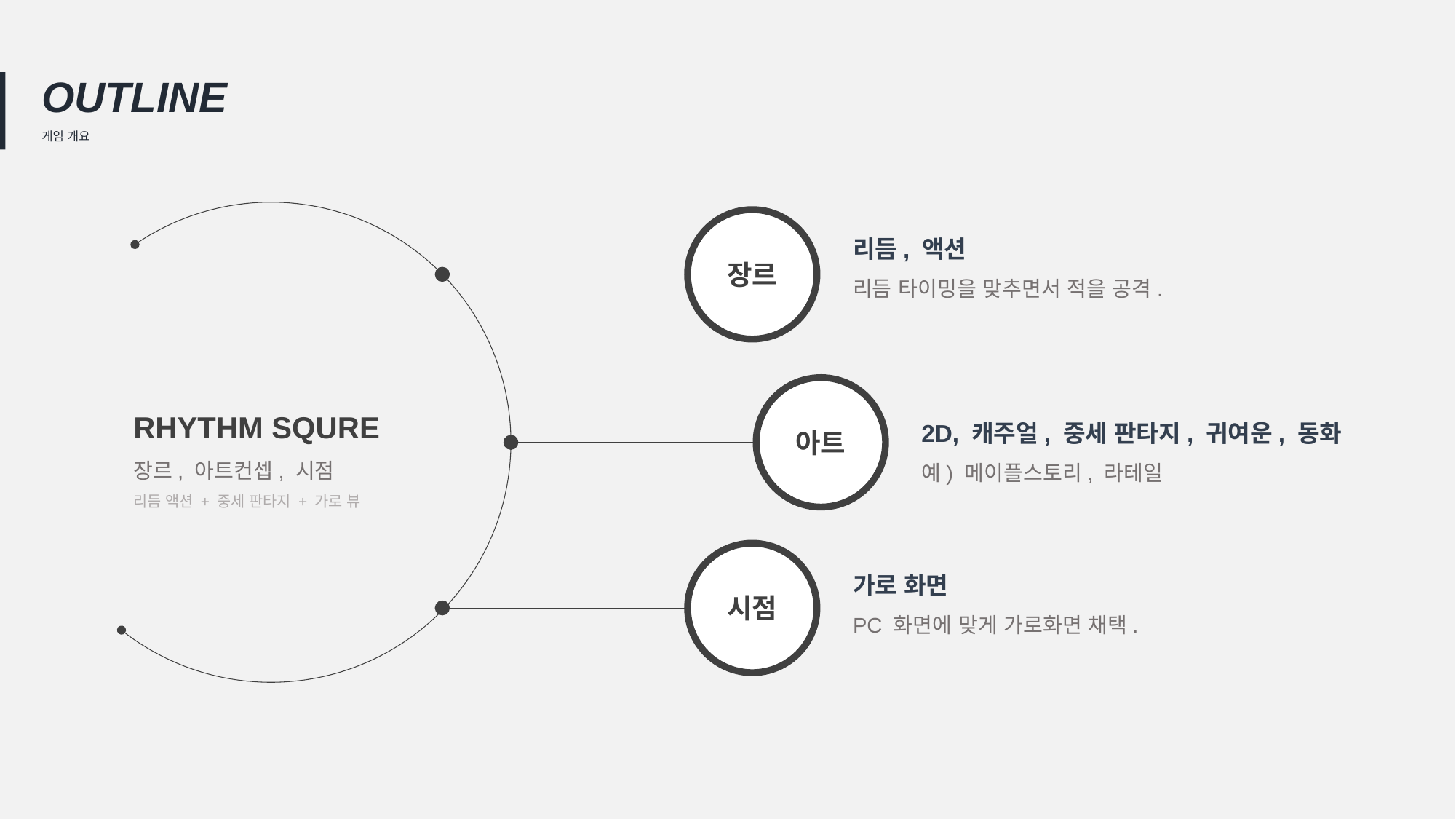

OUTLINE
게임 개요

장르
리듬, 액션
리듬 타이밍을 맞추면서 적을 공격.
아트
RHYTHM SQURE
장르, 아트컨셉, 시점
리듬 액션 + 중세 판타지 + 가로 뷰
2D, 캐주얼, 중세 판타지, 귀여운, 동화
예) 메이플스토리, 라테일
시점
가로 화면
PC 화면에 맞게 가로화면 채택.